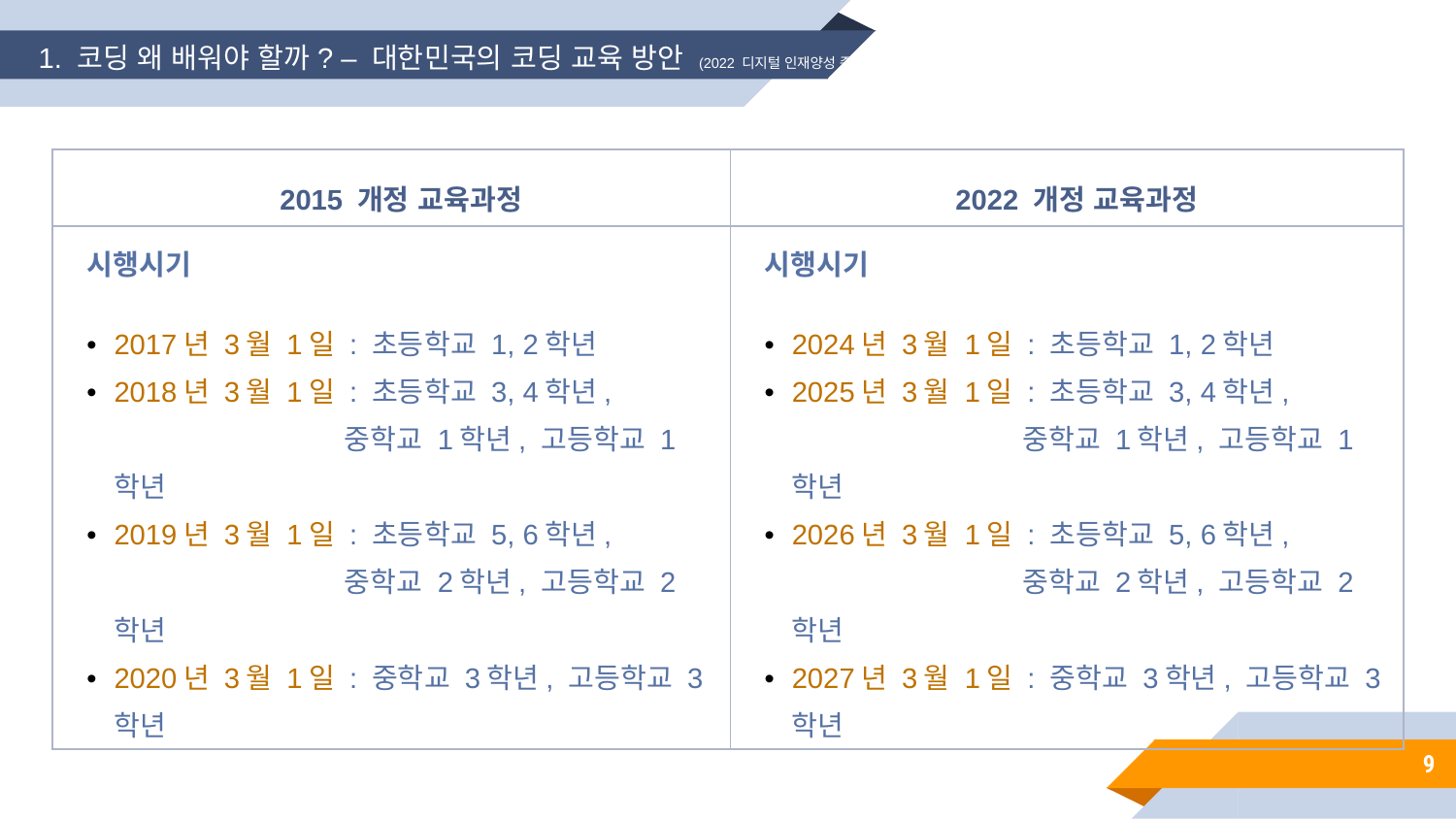

1. 코딩 왜 배워야 할까? – 대한민국의 코딩 교육 방안 (2022 디지털 인재양성 종합방안)
| 2015 개정 교육과정 | 2022 개정 교육과정 |
| --- | --- |
| 시행시기 2017년 3월 1일 : 초등학교 1, 2학년 2018년 3월 1일 : 초등학교 3, 4학년, 중학교 1학년, 고등학교 1학년 2019년 3월 1일 : 초등학교 5, 6학년, 중학교 2학년, 고등학교 2학년 2020년 3월 1일 : 중학교 3학년, 고등학교 3학년 | 시행시기 2024년 3월 1일 : 초등학교 1, 2학년 2025년 3월 1일 : 초등학교 3, 4학년, 중학교 1학년, 고등학교 1학년 2026년 3월 1일 : 초등학교 5, 6학년, 중학교 2학년, 고등학교 2학년 2027년 3월 1일 : 중학교 3학년, 고등학교 3학년 |
9